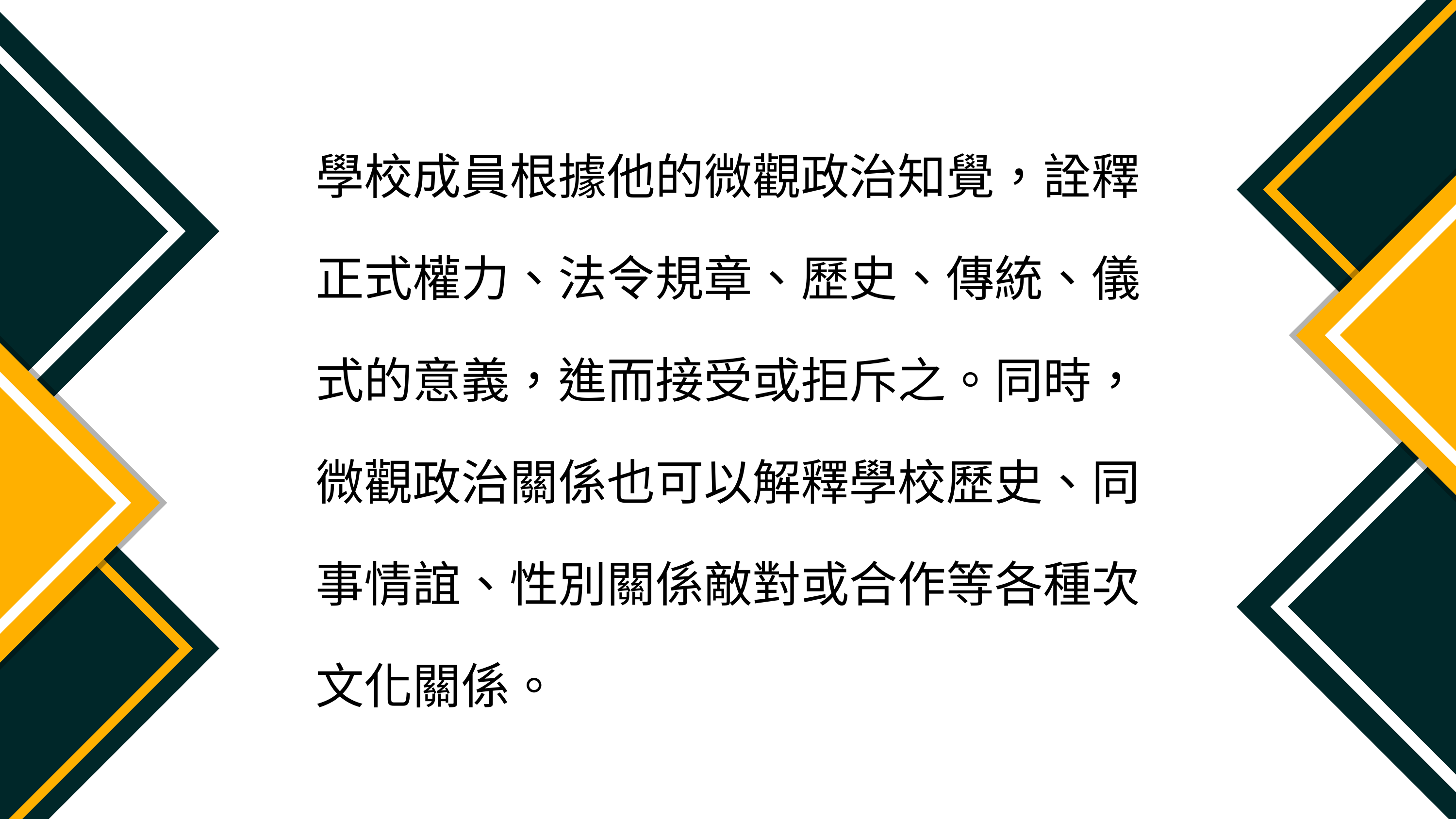

學校成員根據他的微觀政治知覺，詮釋正式權力、法令規章、歷史、傳統、儀式的意義，進而接受或拒斥之。同時，微觀政治關係也可以解釋學校歷史、同事情誼、性別關係敵對或合作等各種次文化關係。